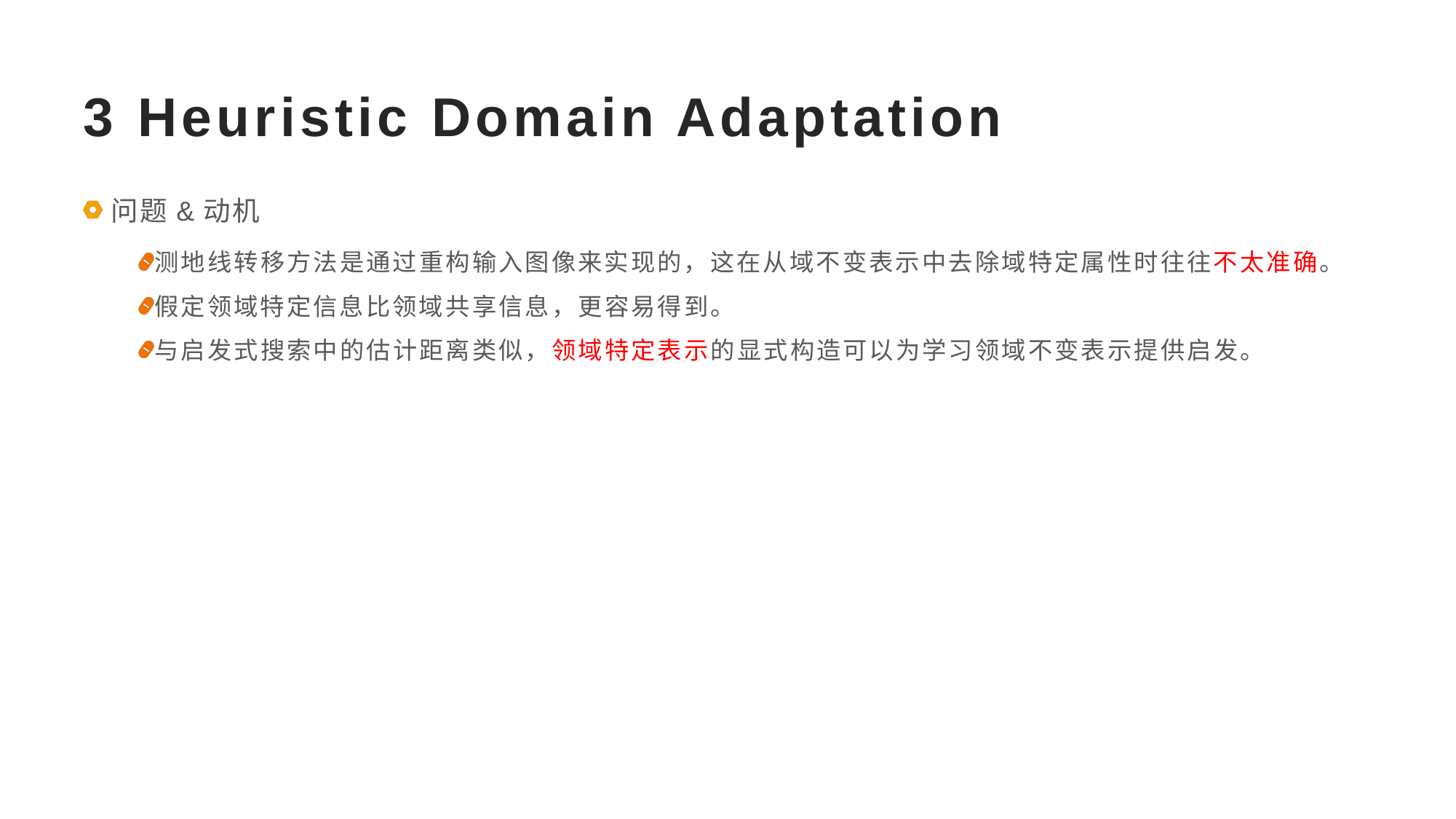

# 3 Heuristic Domain Adaptation
问题&动机
测地线转移方法是通过重构输入图像来实现的，这在从域不变表示中去除域特定属性时往往不太准确。
假定领域特定信息比领域共享信息，更容易得到。
与启发式搜索中的估计距离类似，领域特定表示的显式构造可以为学习领域不变表示提供启发。